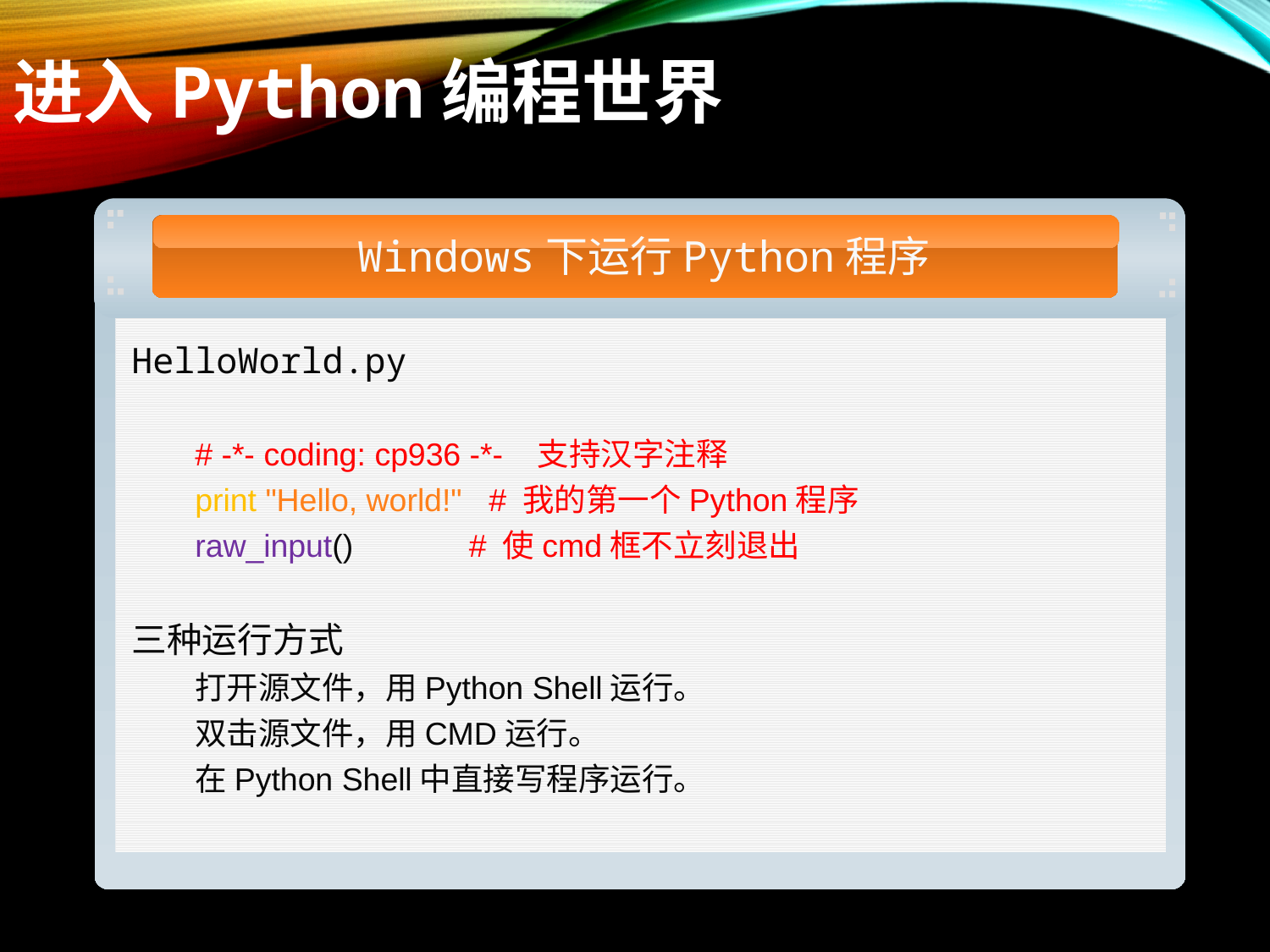

# 进入Python编程世界

Windows下运行Python程序

HelloWorld.py

# -*- coding: cp936 -*-   支持汉字注释
print "Hello, world!"   # 我的第一个Python程序
raw_input()             # 使cmd框不立刻退出

三种运行方式
打开源文件，用Python Shell运行。
双击源文件，用CMD运行。
在Python Shell中直接写程序运行。